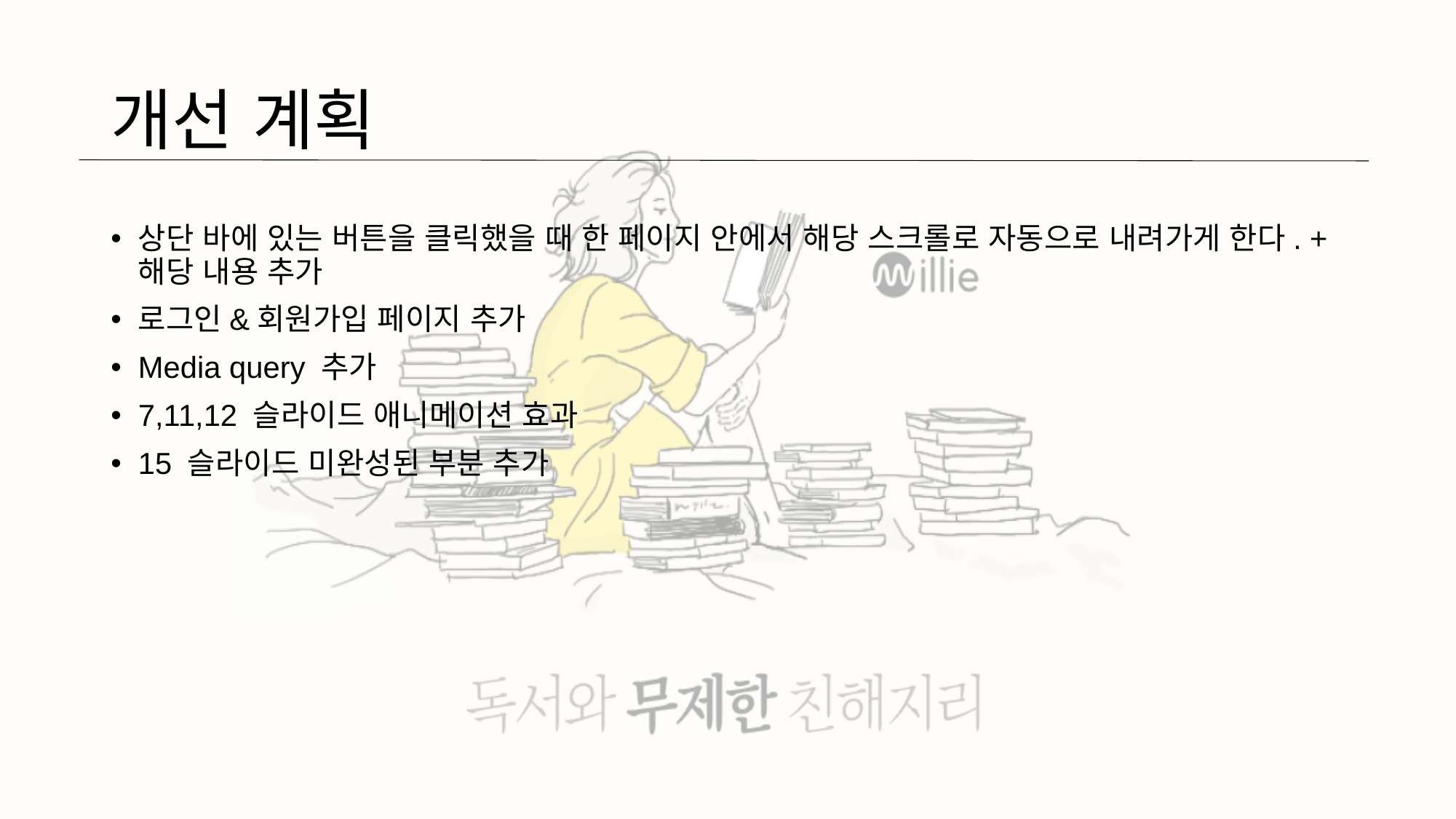

# 개선 계획
상단 바에 있는 버튼을 클릭했을 때 한 페이지 안에서 해당 스크롤로 자동으로 내려가게 한다. + 해당 내용 추가
로그인&회원가입 페이지 추가
Media query 추가
7,11,12 슬라이드 애니메이션 효과
15 슬라이드 미완성된 부분 추가